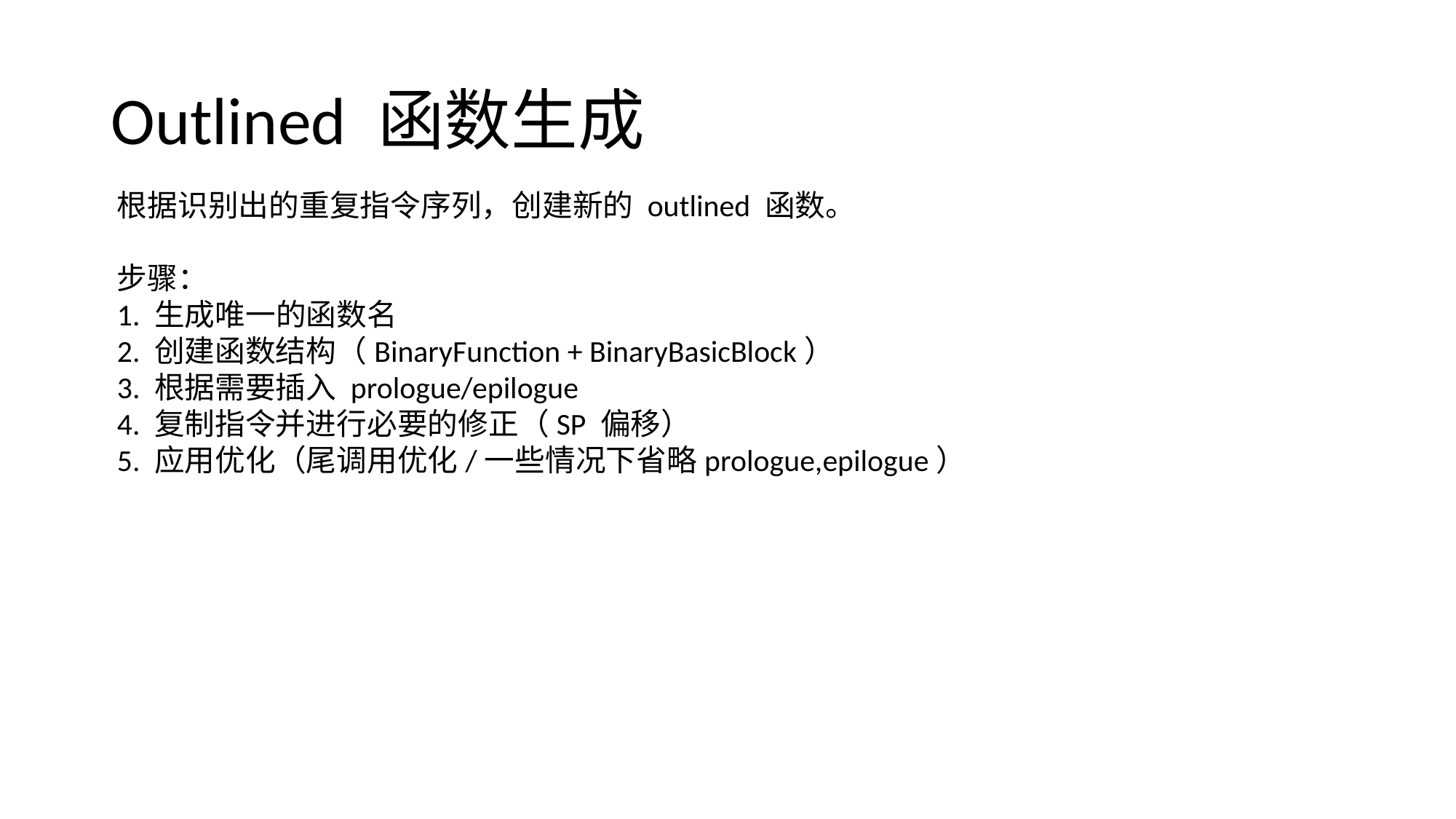

# Outlined 函数生成
根据识别出的重复指令序列，创建新的 outlined 函数。

步骤：
1. 生成唯一的函数名
2. 创建函数结构（BinaryFunction + BinaryBasicBlock）
3. 根据需要插入 prologue/epilogue
4. 复制指令并进行必要的修正（SP 偏移）
5. 应用优化（尾调用优化/一些情况下省略prologue,epilogue）